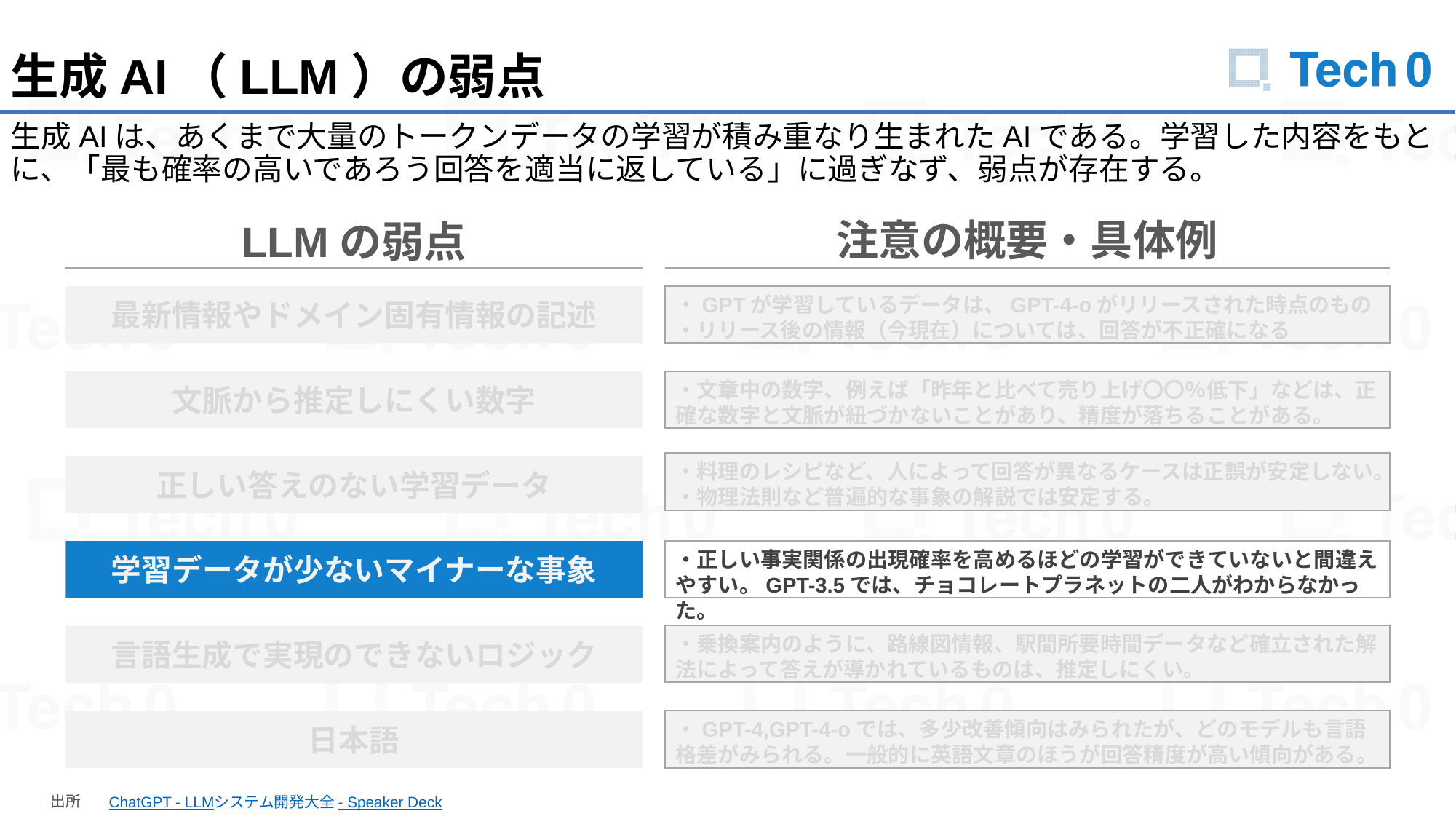

生成AI（LLM）の弱点
生成AIは、あくまで大量のトークンデータの学習が積み重なり生まれたAIである。学習した内容をもとに、「最も確率の高いであろう回答を適当に返している」に過ぎなず、弱点が存在する。
注意の概要・具体例
LLMの弱点
最新情報やドメイン固有情報の記述
・GPTが学習しているデータは、GPT-4-oがリリースされた時点のもの
・リリース後の情報（今現在）については、回答が不正確になる
文脈から推定しにくい数字
・文章中の数字、例えば「昨年と比べて売り上げ〇〇％低下」などは、正確な数字と文脈が紐づかないことがあり、精度が落ちることがある。
・料理のレシピなど、人によって回答が異なるケースは正誤が安定しない。
・物理法則など普遍的な事象の解説では安定する。
正しい答えのない学習データ
学習データが少ないマイナーな事象
・正しい事実関係の出現確率を高めるほどの学習ができていないと間違えやすい。GPT-3.5では、チョコレートプラネットの二人がわからなかった。
・乗換案内のように、路線図情報、駅間所要時間データなど確立された解法によって答えが導かれているものは、推定しにくい。
言語生成で実現のできないロジック
日本語
・GPT-4,GPT-4-oでは、多少改善傾向はみられたが、どのモデルも言語格差がみられる。一般的に英語文章のほうが回答精度が高い傾向がある。
ChatGPT - LLMシステム開発大全 - Speaker Deck